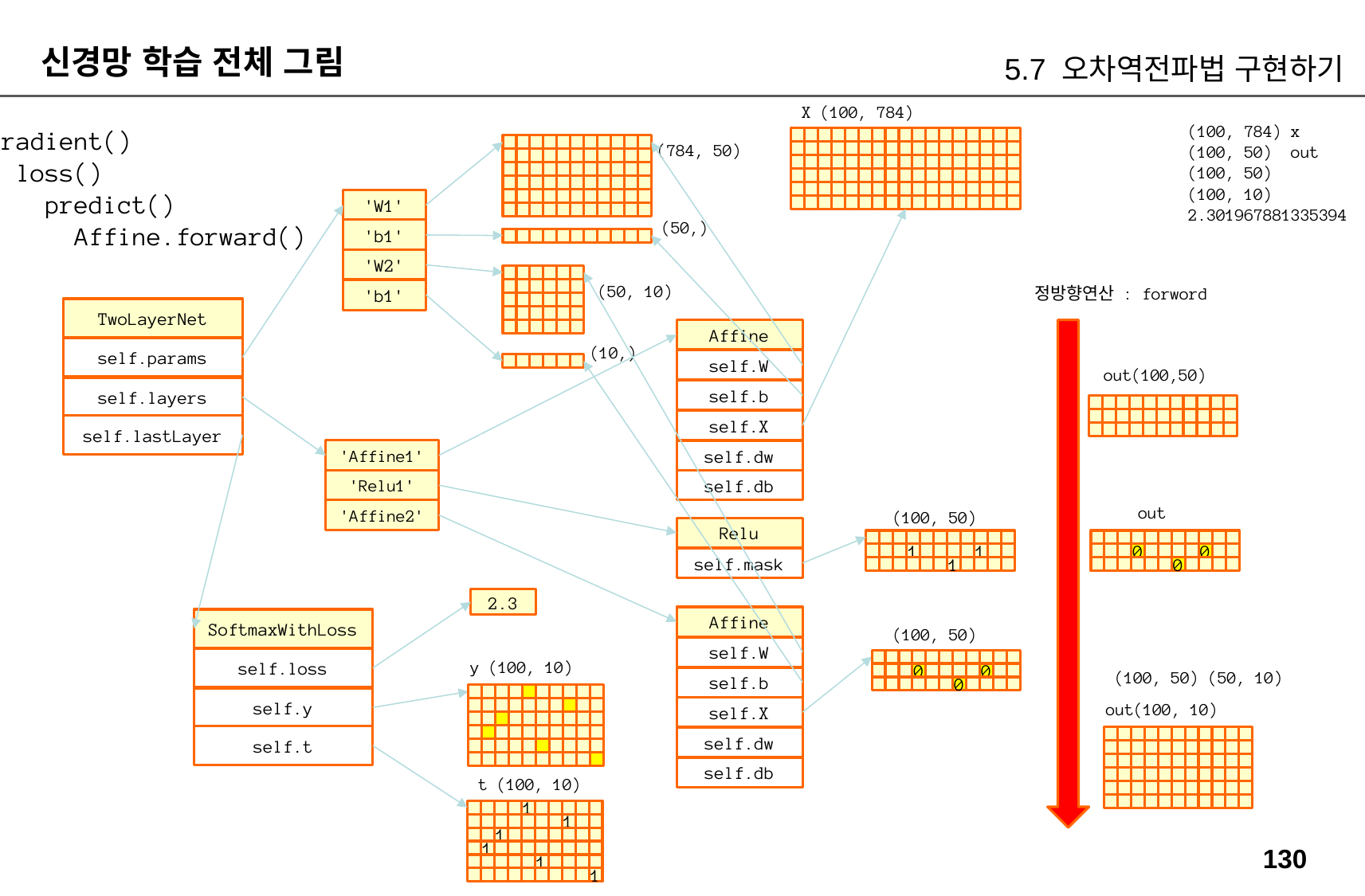

신경망 학습 전체 그림
5.7 오차역전파법 구현하기
X (100, 784)
(100, 784) x
(100, 50)  out
(100, 50)
(100, 10)
2.301967881335394
gradient()
  loss()
    predict()
      Affine.forward()

(784, 50)

'W1'
(50,)
'b1'

'W2'

(50, 10)
정방향연산 : forword
'b1'
TwoLayerNet
Affine

(10,)
self.params
self.W

out(100,50)
self.layers
self.b

self.X
self.lastLayer
'Affine1'
self.dw
'Relu1'
self.db
out
'Affine2'
(100, 50)
Relu

0

0

0

1

1

1

self.mask
2.3
Affine
SoftmaxWithLoss
(100, 50)
self.W
self.loss

0

0

0

y (100, 10)
(100, 50)
(50, 10)
self.b

self.y
out(100, 10)
self.X

self.t

self.dw

self.db
t (100, 10)

1

1

1

1

1

1